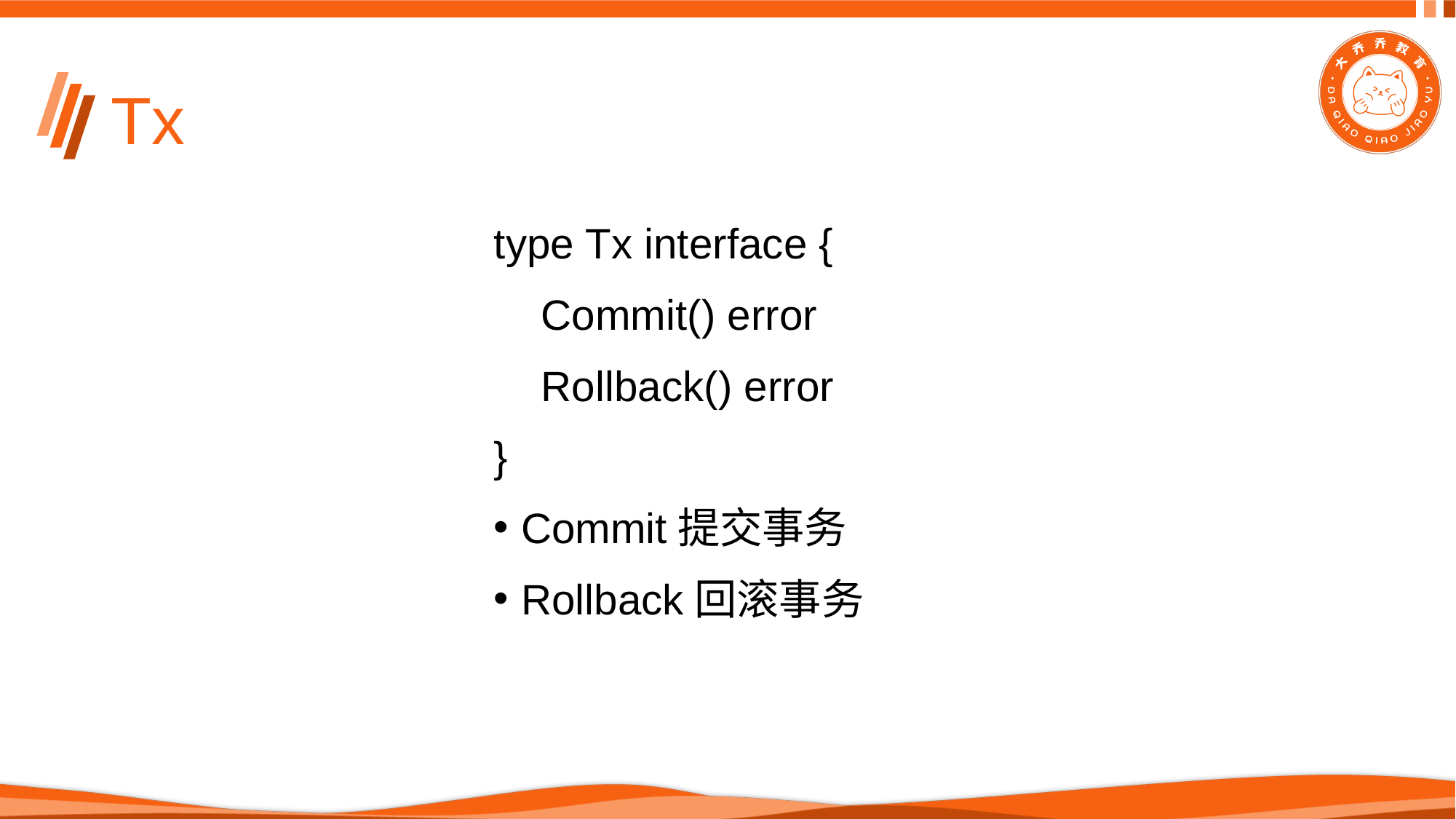

# Tx
type Tx interface {
    Commit() error
    Rollback() error
}
Commit提交事务
Rollback回滚事务